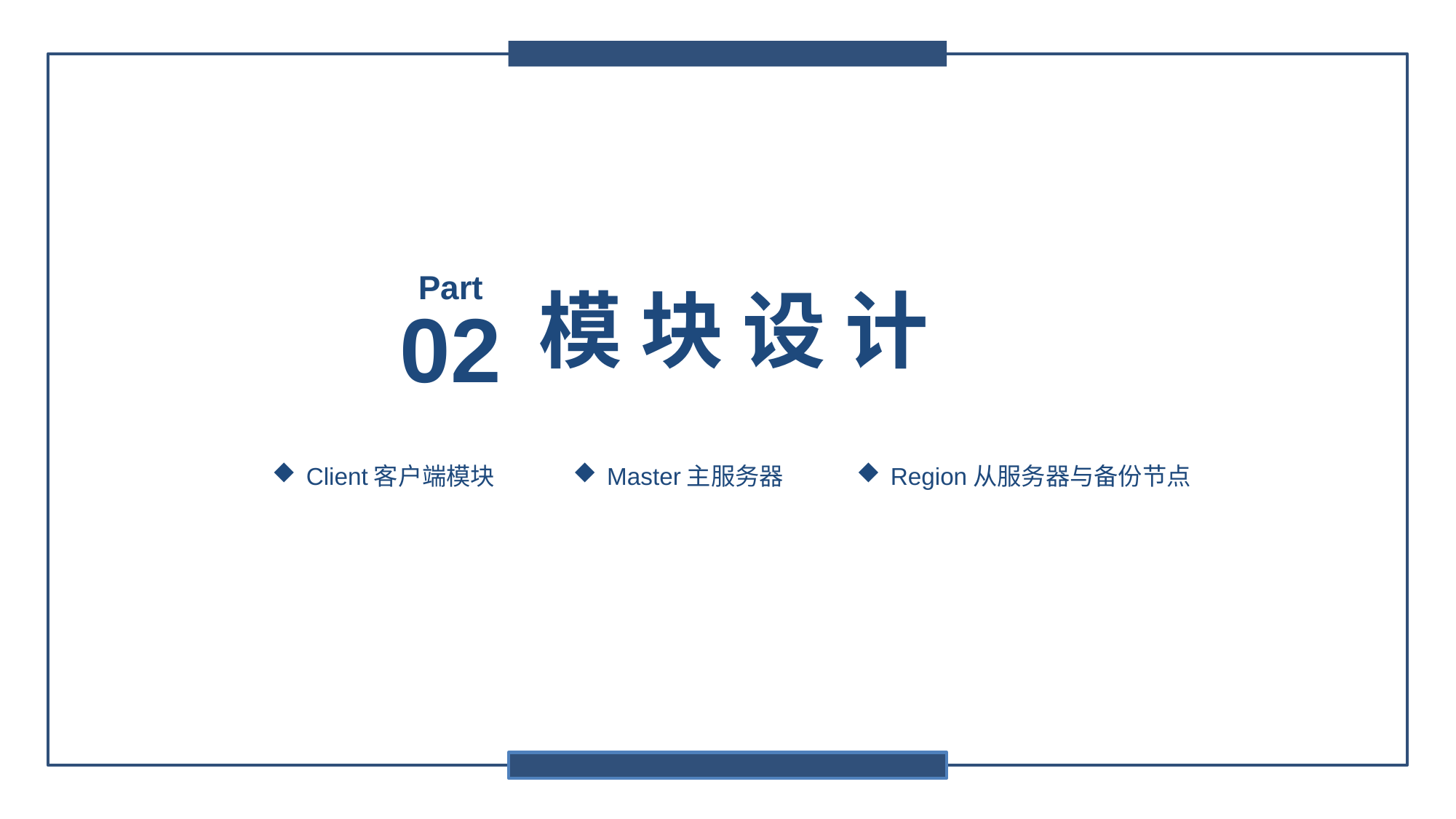

Part
02
模 块 设 计
Client客户端模块
Master主服务器
Region从服务器与备份节点